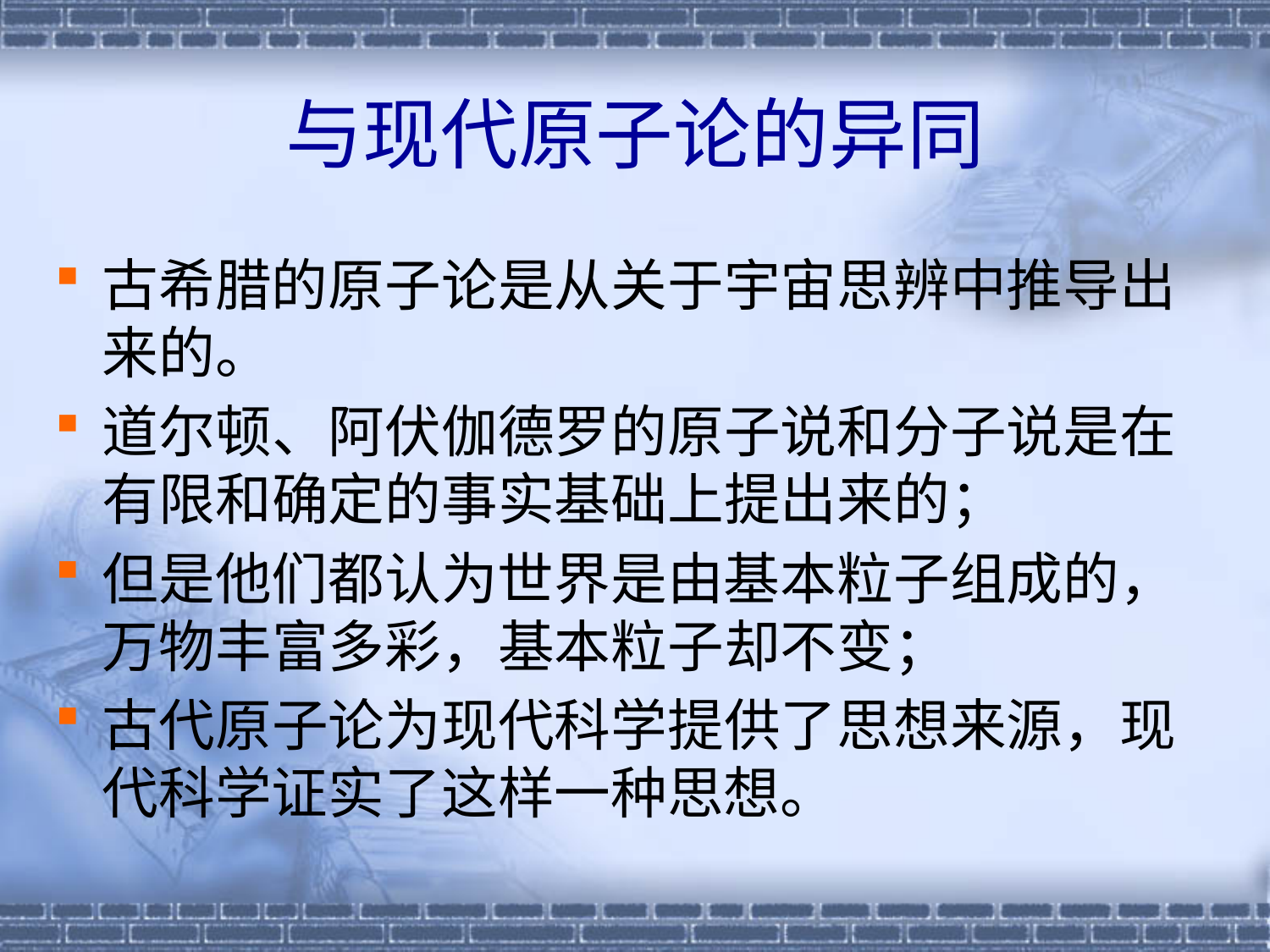

# 与现代原子论的异同
古希腊的原子论是从关于宇宙思辨中推导出来的。
道尔顿、阿伏伽德罗的原子说和分子说是在有限和确定的事实基础上提出来的；
但是他们都认为世界是由基本粒子组成的，万物丰富多彩，基本粒子却不变；
古代原子论为现代科学提供了思想来源，现代科学证实了这样一种思想。